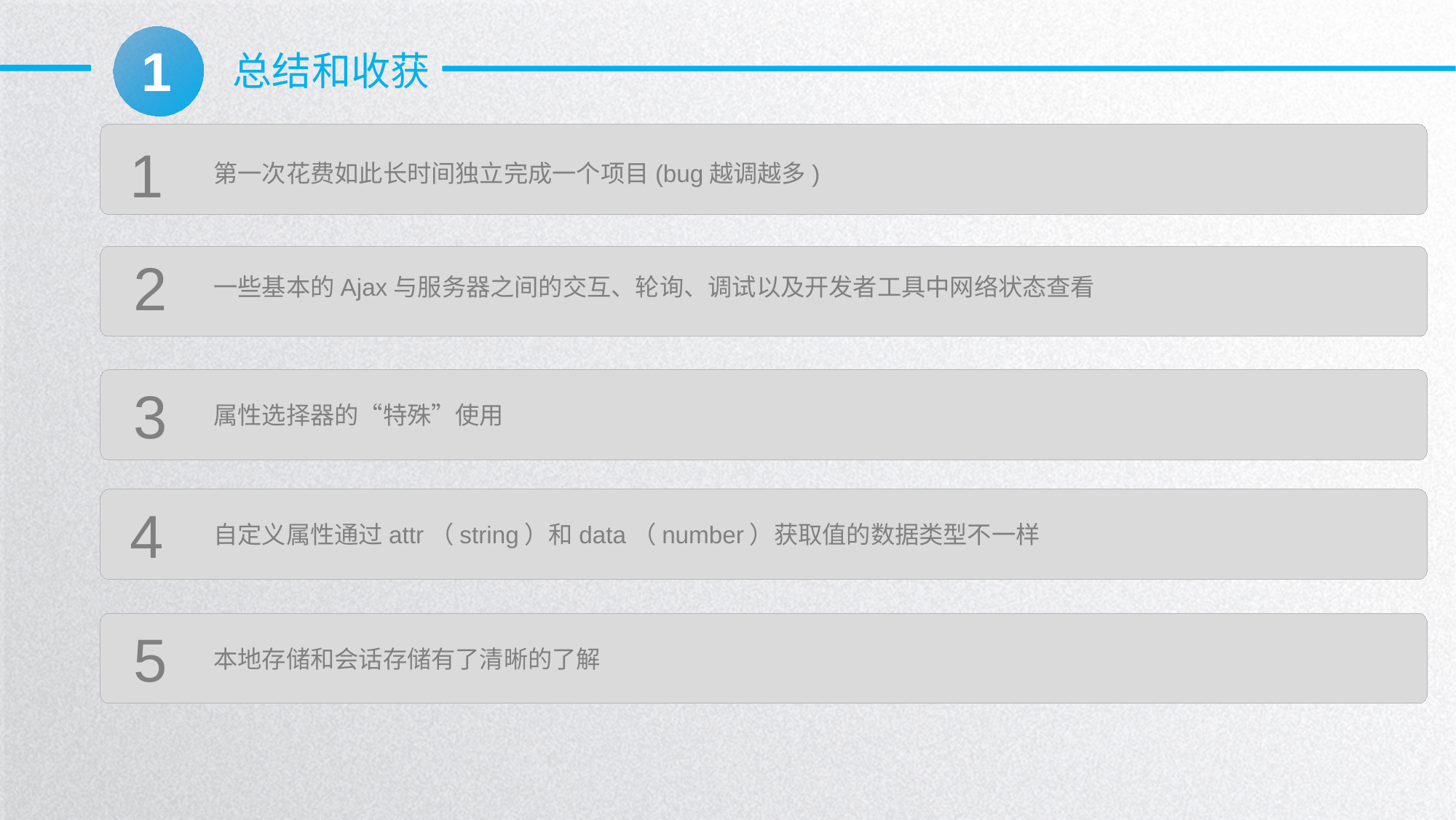

1
总结和收获

1
第一次花费如此长时间独立完成一个项目(bug越调越多)
2

3
一些基本的Ajax与服务器之间的交互、轮询、调试以及开发者工具中网络状态查看
属性选择器的“特殊”使用

4
自定义属性通过attr（string）和data（number）获取值的数据类型不一样

5
本地存储和会话存储有了清晰的了解